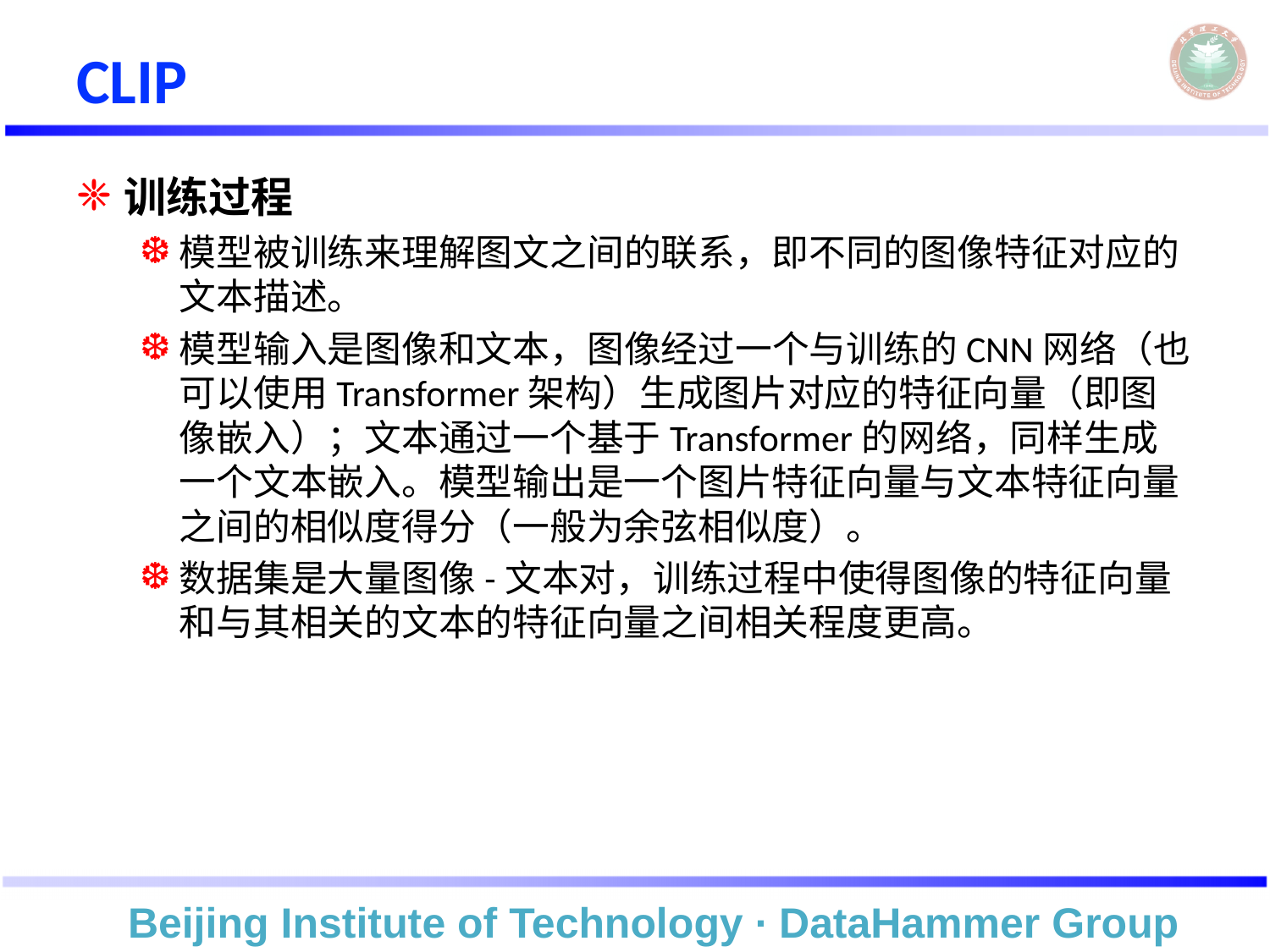

# CLIP
训练过程
模型被训练来理解图文之间的联系，即不同的图像特征对应的文本描述。
模型输入是图像和文本，图像经过一个与训练的CNN网络（也可以使用Transformer架构）生成图片对应的特征向量（即图像嵌入）；文本通过一个基于Transformer的网络，同样生成一个文本嵌入。模型输出是一个图片特征向量与文本特征向量之间的相似度得分（一般为余弦相似度）。
数据集是大量图像-文本对，训练过程中使得图像的特征向量和与其相关的文本的特征向量之间相关程度更高。